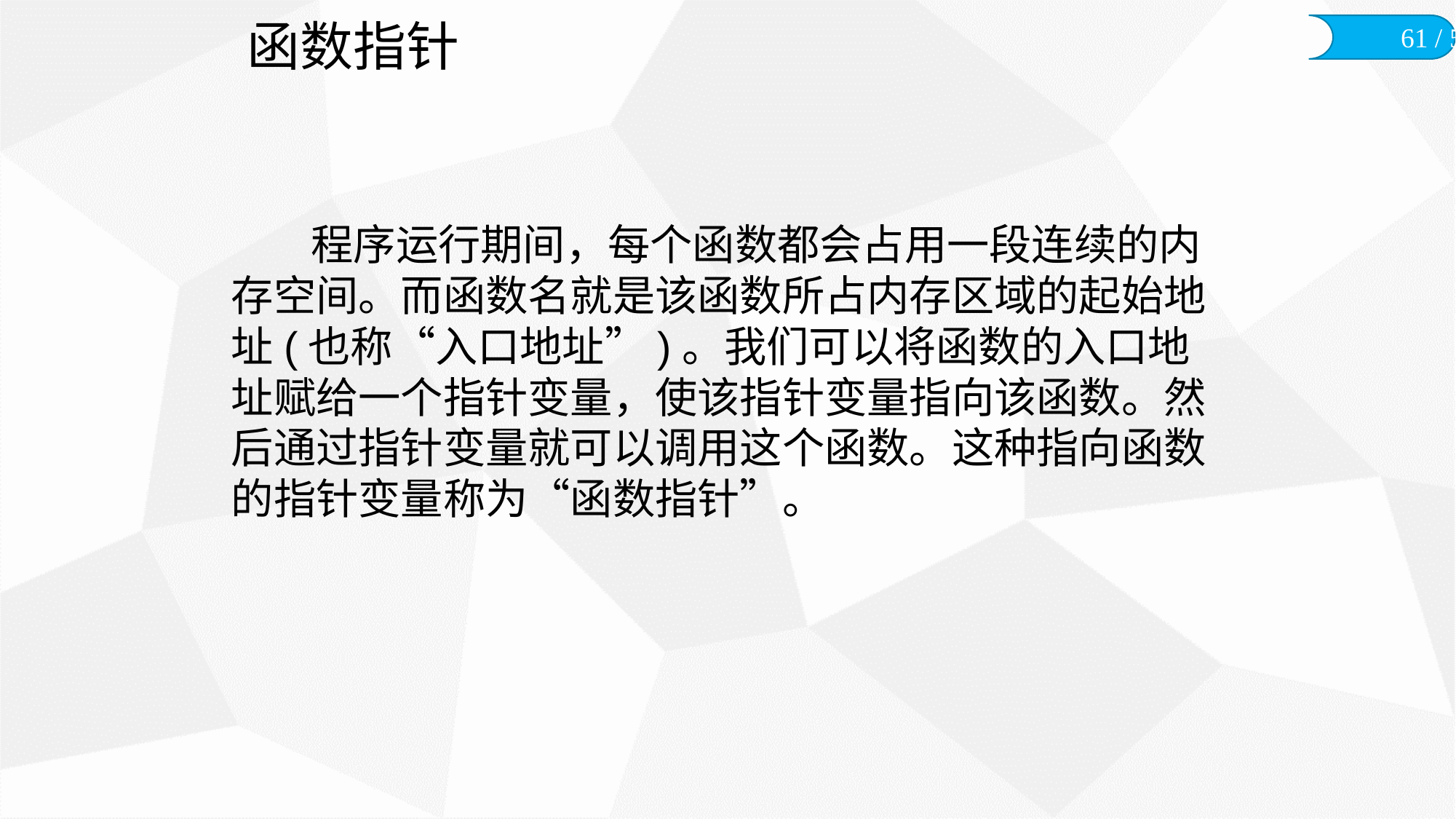

# 函数指针
    程序运行期间，每个函数都会占用一段连续的内存空间。而函数名就是该函数所占内存区域的起始地址(也称“入口地址”)。我们可以将函数的入口地址赋给一个指针变量，使该指针变量指向该函数。然后通过指针变量就可以调用这个函数。这种指向函数的指针变量称为“函数指针”。